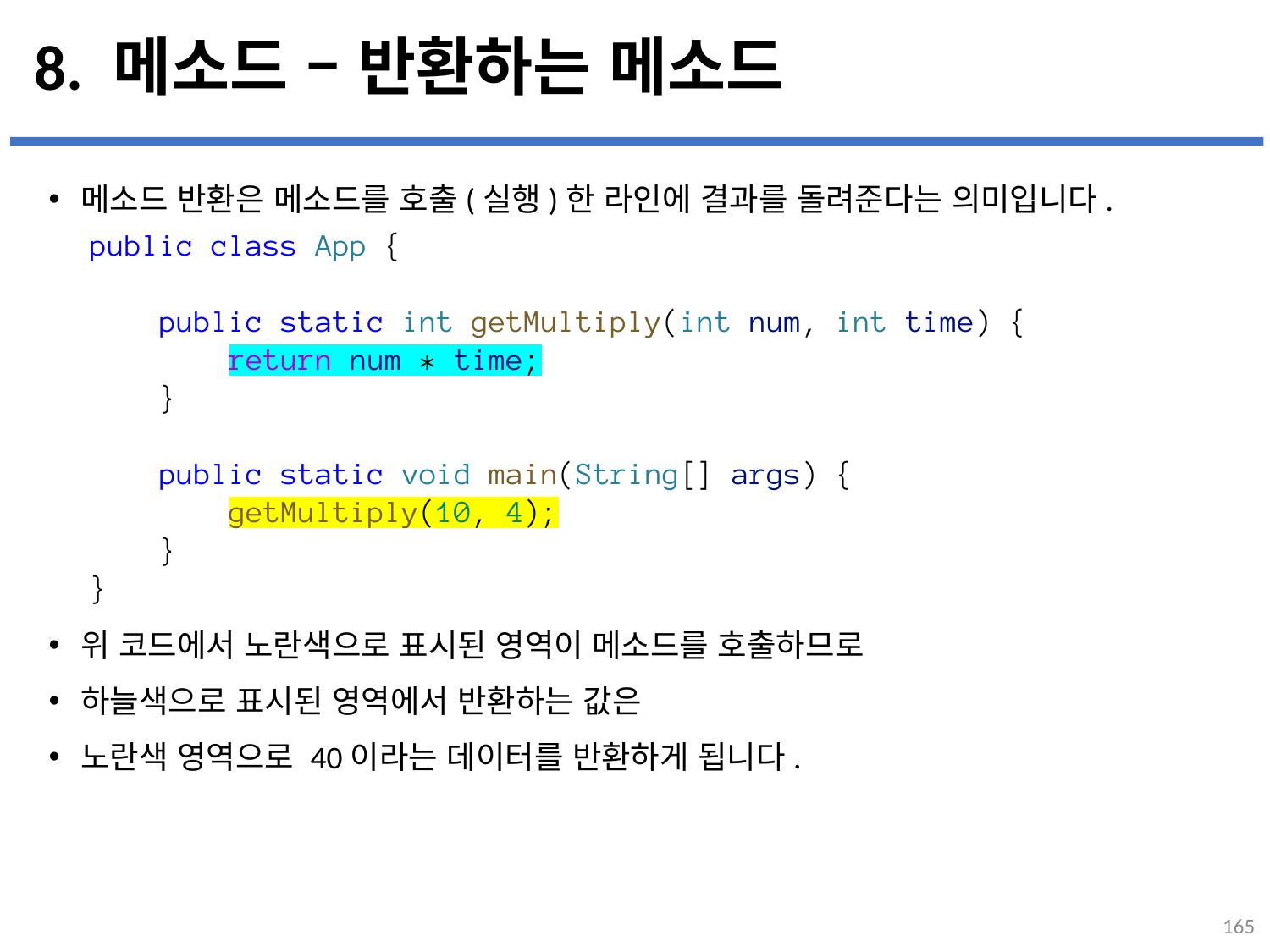

# 8. 메소드 – 반환하는 메소드
메소드 반환은 메소드를 호출(실행)한 라인에 결과를 돌려준다는 의미입니다.

위 코드에서 노란색으로 표시된 영역이 메소드를 호출하므로
하늘색으로 표시된 영역에서 반환하는 값은
노란색 영역으로 40이라는 데이터를 반환하게 됩니다.
...

설명
public class App {

    public static int getMultiply(int num, int time) {
        return num * time;
    }
    public static void main(String[] args) {
        getMultiply(10, 4);
    }
}
165